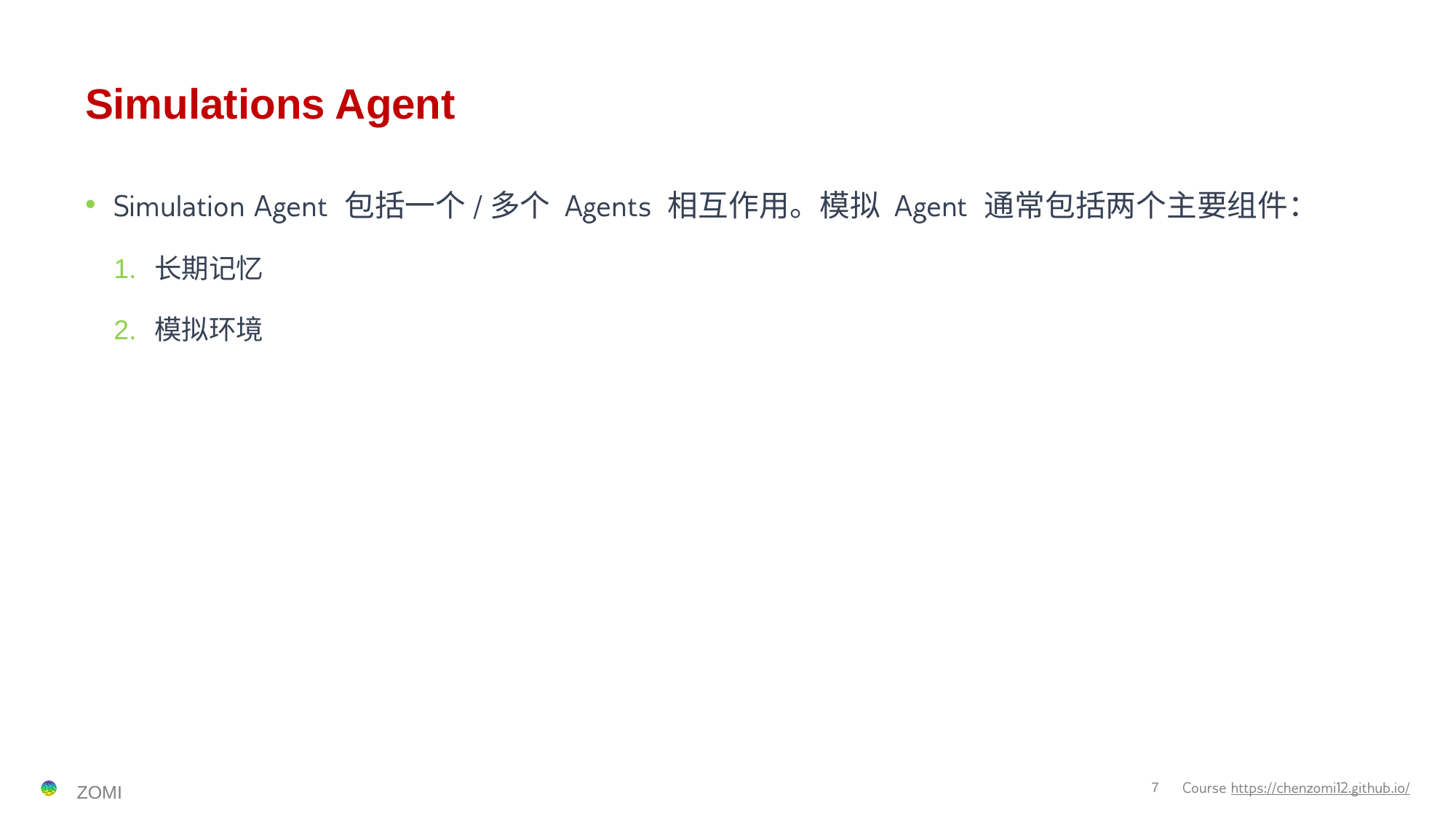

# Simulations Agent
Simulation Agent 包括一个/多个 Agents 相互作用。模拟 Agent 通常包括两个主要组件：
长期记忆
模拟环境